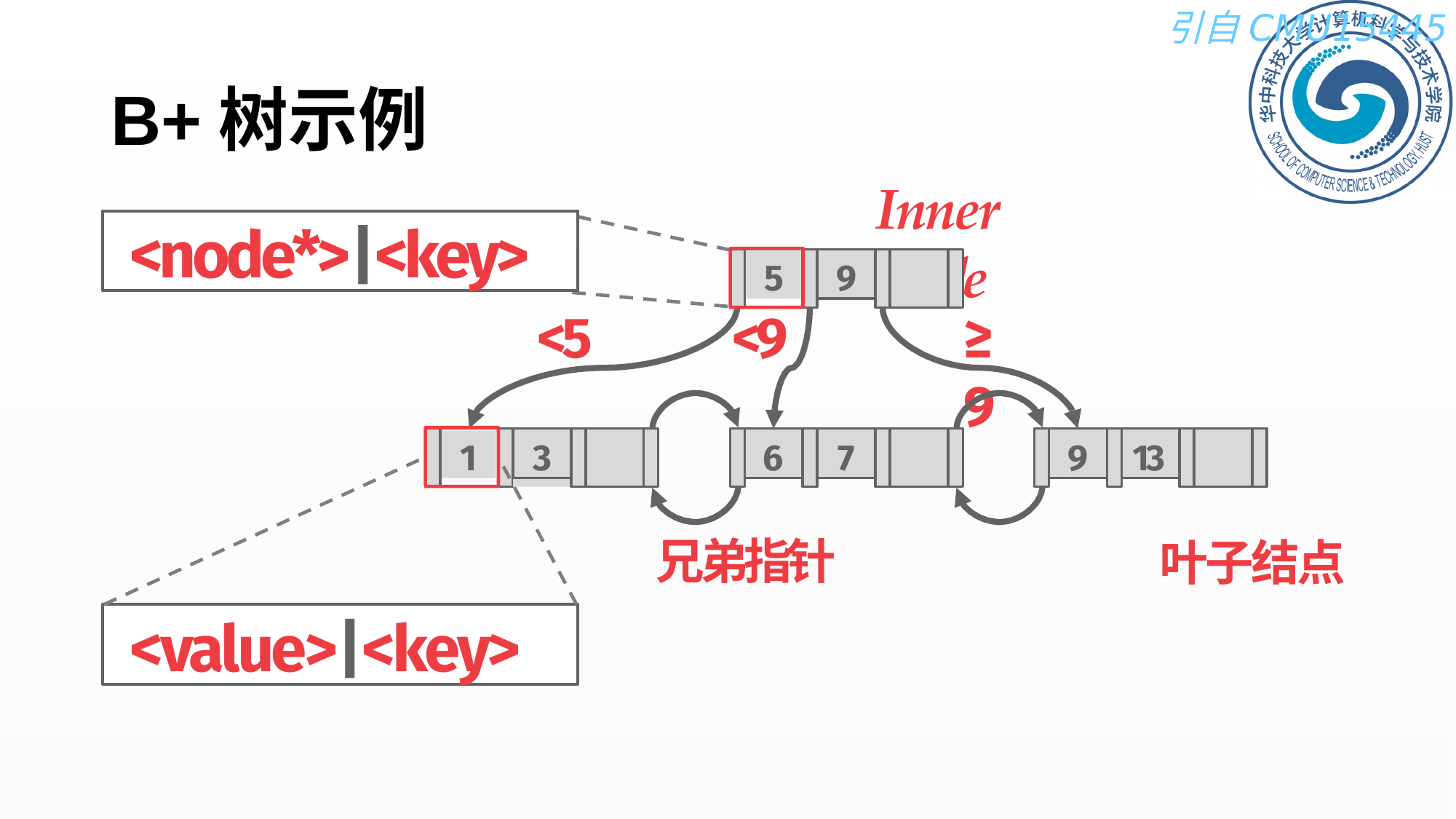

# B+树示例
Inner Node
<node*>|<key>

9
5
<5
<9
≥9

3
6
7
9
13
1
兄弟指针
叶子结点
<value>|<key>
59